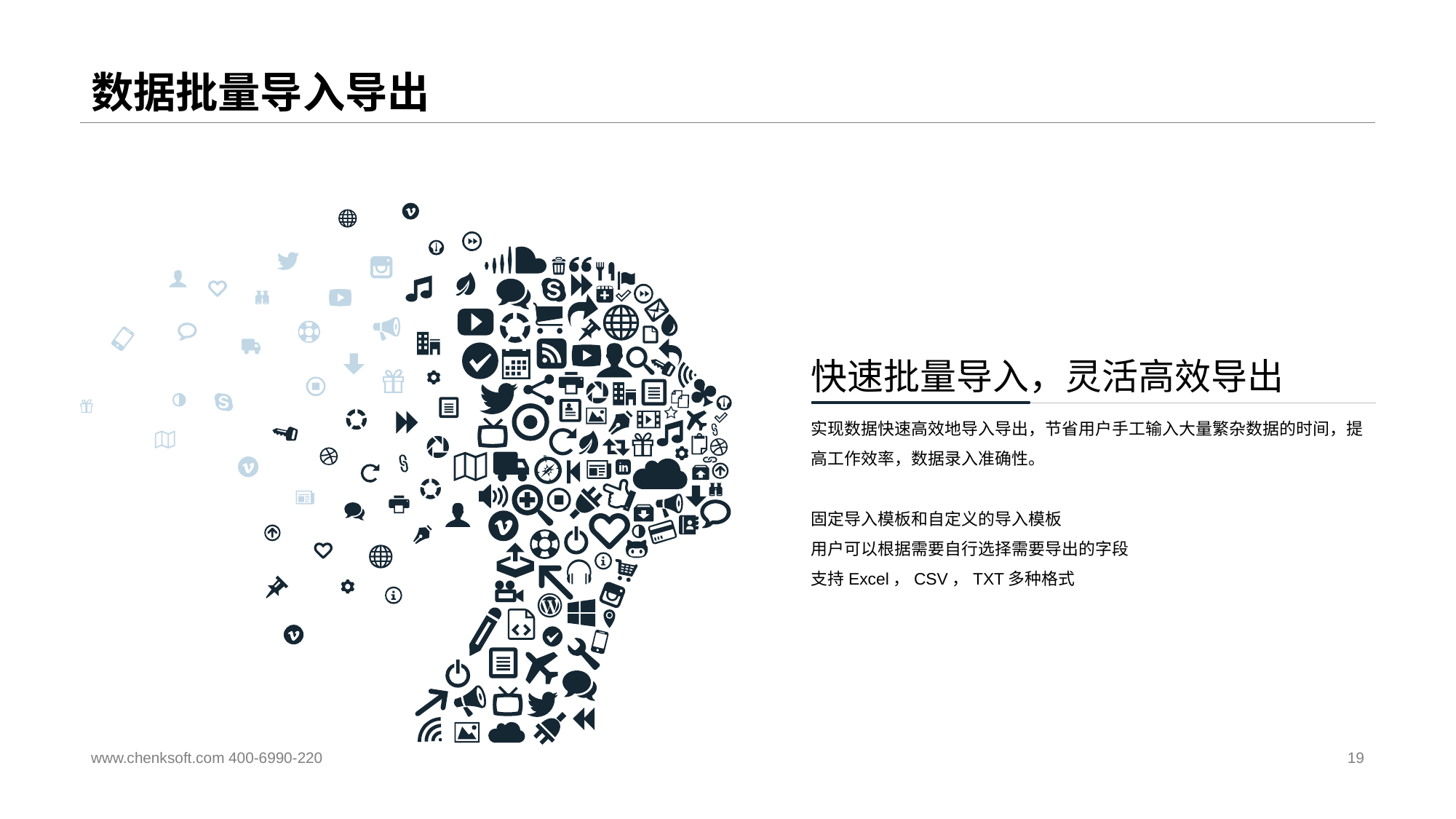

# 数据批量导入导出

快速批量导入，灵活高效导出
实现数据快速高效地导入导出，节省用户手工输入大量繁杂数据的时间，提高工作效率，数据录入准确性。

固定导入模板和自定义的导入模板
用户可以根据需要自行选择需要导出的字段
支持Excel，CSV，TXT多种格式

www.chenksoft.com 400-6990-220
19